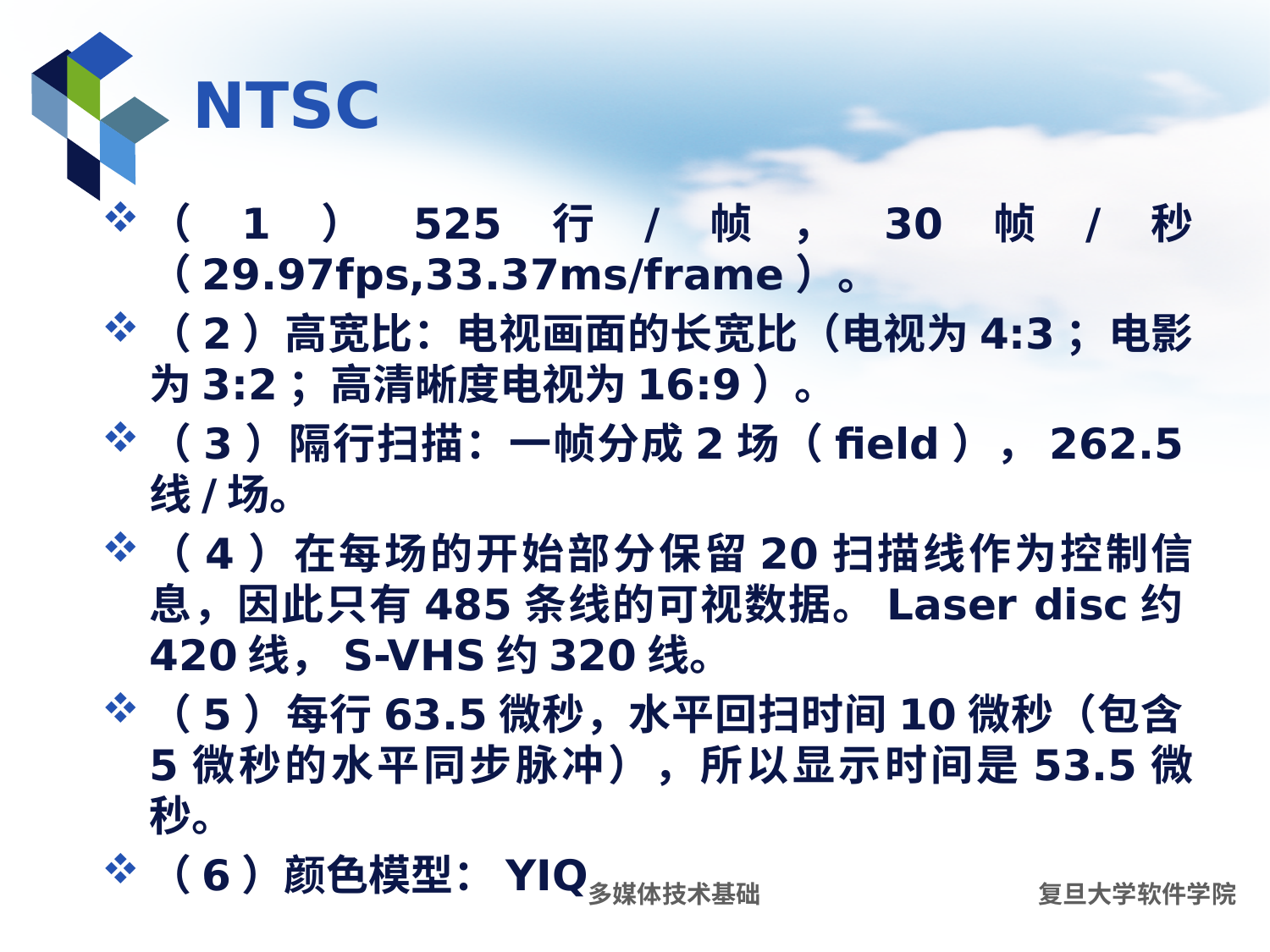

# NTSC
（1）525行/帧，30帧/秒（29.97fps,33.37ms/frame）。
（2）高宽比：电视画面的长宽比（电视为4:3；电影为3:2；高清晰度电视为16:9）。
（3）隔行扫描：一帧分成2场（field），262.5线/场。
（4）在每场的开始部分保留20扫描线作为控制信息，因此只有485条线的可视数据。Laser disc约420线，S-VHS约320线。
（5）每行63.5微秒，水平回扫时间10微秒（包含5微秒的水平同步脉冲），所以显示时间是53.5微秒。
（6）颜色模型：YIQ
多媒体技术基础